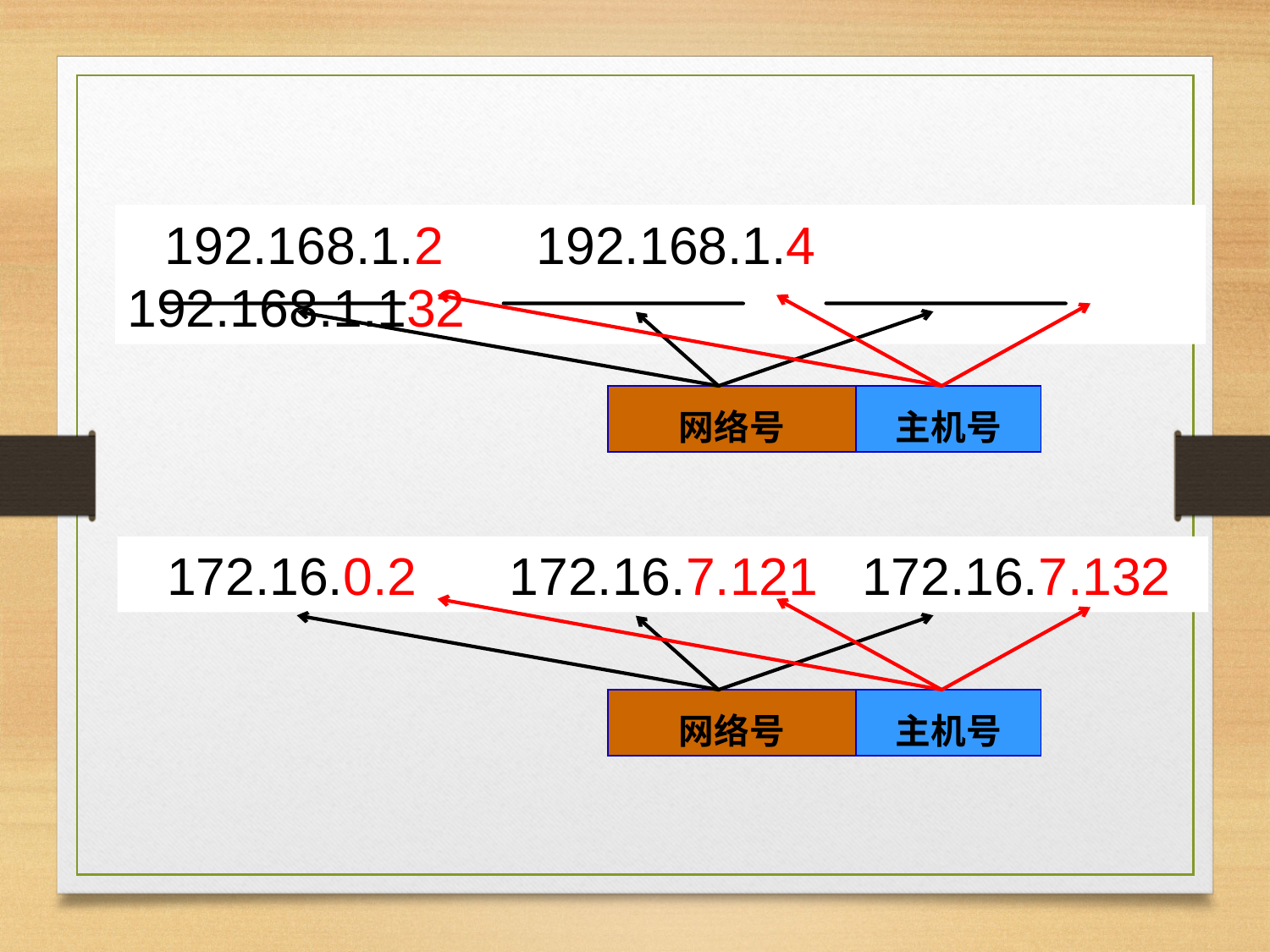

192.168.1.2 　192.168.1.4   192.168.1.132
| 网络号 | 主机号 |
| --- | --- |
172.16.0.2 　172.16.7.121   172.16.7.132
| 网络号 | 主机号 |
| --- | --- |